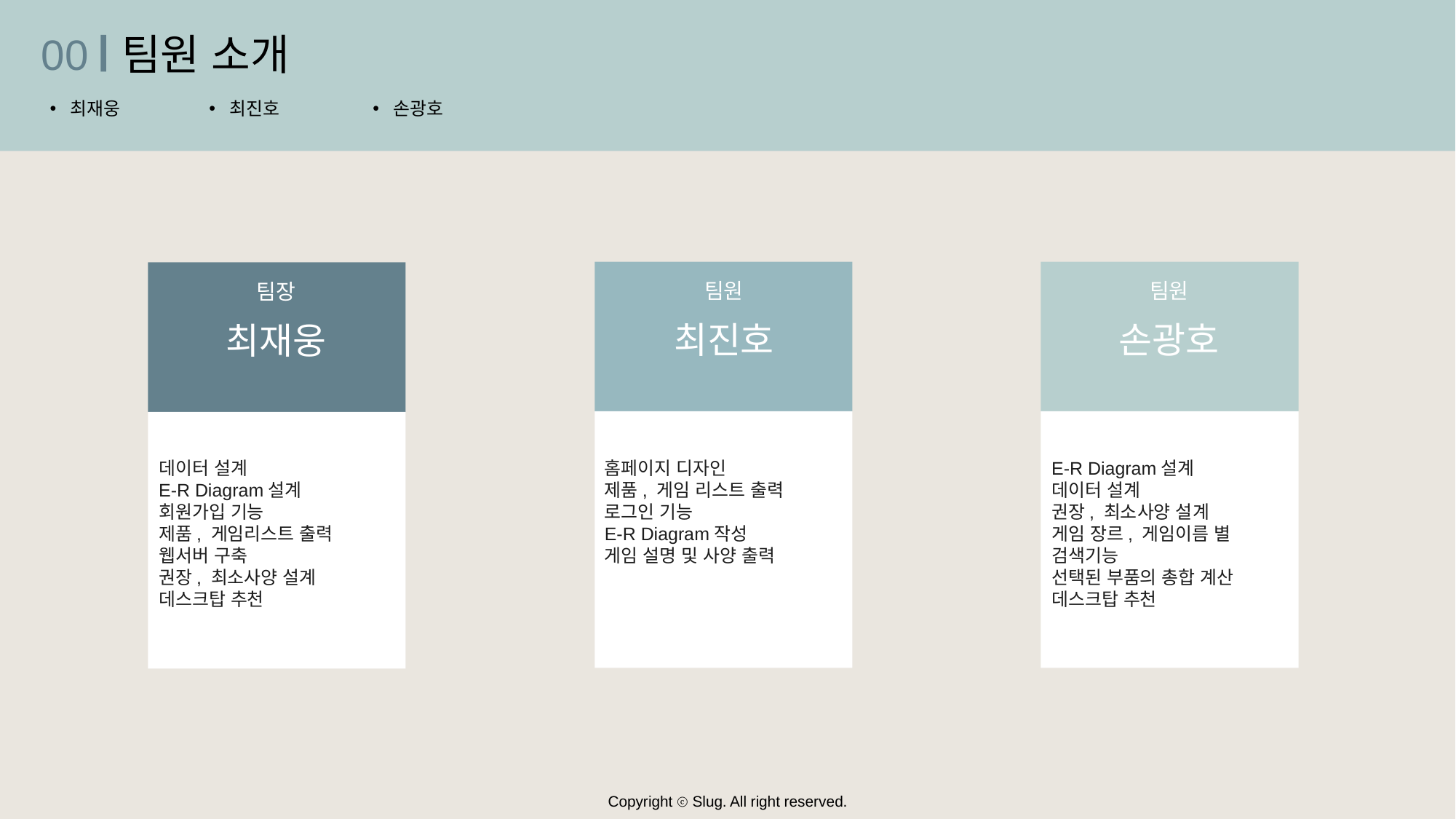

00
팀원 소개

최재웅
최진호
손광호

팀원
팀원
팀장
최진호
손광호
최재웅

데이터 설계
E-R Diagram설계
회원가입 기능
제품, 게임리스트 출력
웹서버 구축
권장, 최소사양 설계
데스크탑 추천
E-R Diagram설계
데이터 설계
권장, 최소사양 설계
게임 장르, 게임이름 별 검색기능
선택된 부품의 총합 계산
데스크탑 추천
홈페이지 디자인
제품, 게임 리스트 출력
로그인 기능
E-R Diagram작성
게임 설명 및 사양 출력
Copyright ⓒ Slug. All right reserved.